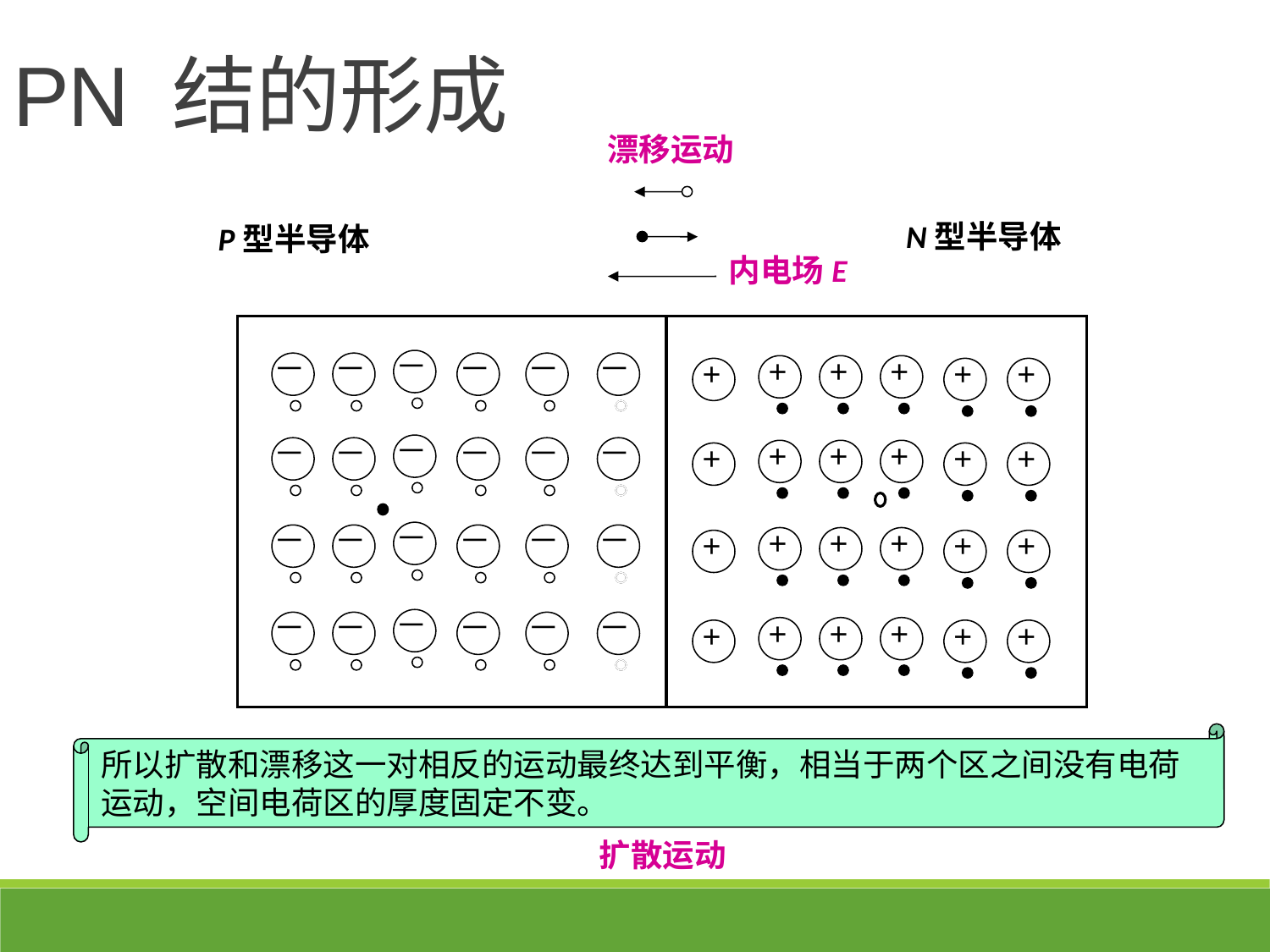

PN 结的形成

漂移运动

N型半导体
P型半导体
内电场E

－

－

－

－

－

－

－

－

－

－

－

－

－

－

－

－

－

－

－

－

－

－

－

－

+

+

+

+

+

+

+

+

+

+

+

+

+

+

+

+

+

+

+

+

+

+

+

+

扩散运动

所以扩散和漂移这一对相反的运动最终达到平衡，相当于两个区之间没有电荷运动，空间电荷区的厚度固定不变。